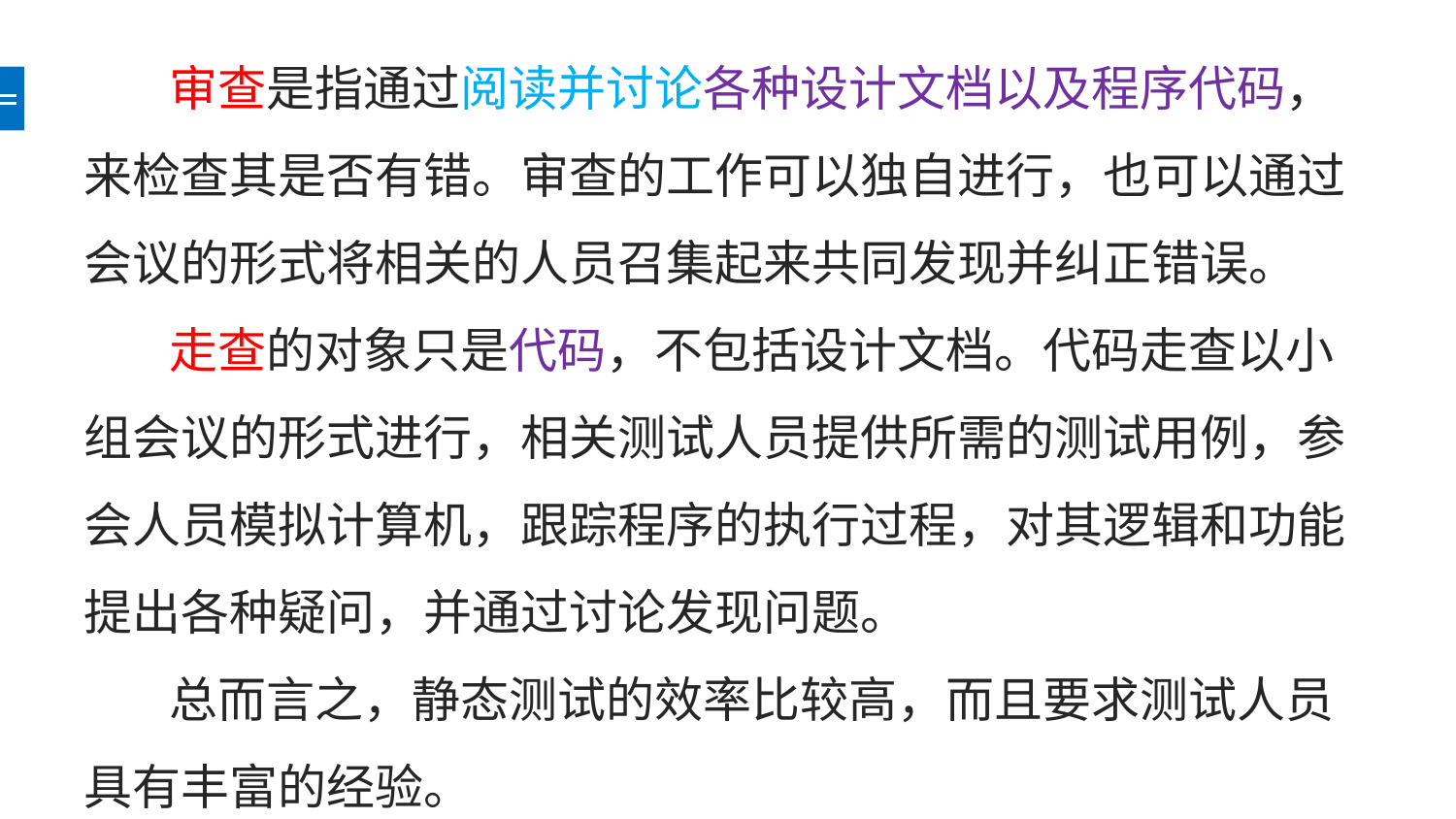

审查是指通过阅读并讨论各种设计文档以及程序代码，来检查其是否有错。审查的工作可以独自进行，也可以通过会议的形式将相关的人员召集起来共同发现并纠正错误。
走查的对象只是代码，不包括设计文档。代码走查以小组会议的形式进行，相关测试人员提供所需的测试用例，参会人员模拟计算机，跟踪程序的执行过程，对其逻辑和功能提出各种疑问，并通过讨论发现问题。
总而言之，静态测试的效率比较高，而且要求测试人员具有丰富的经验。